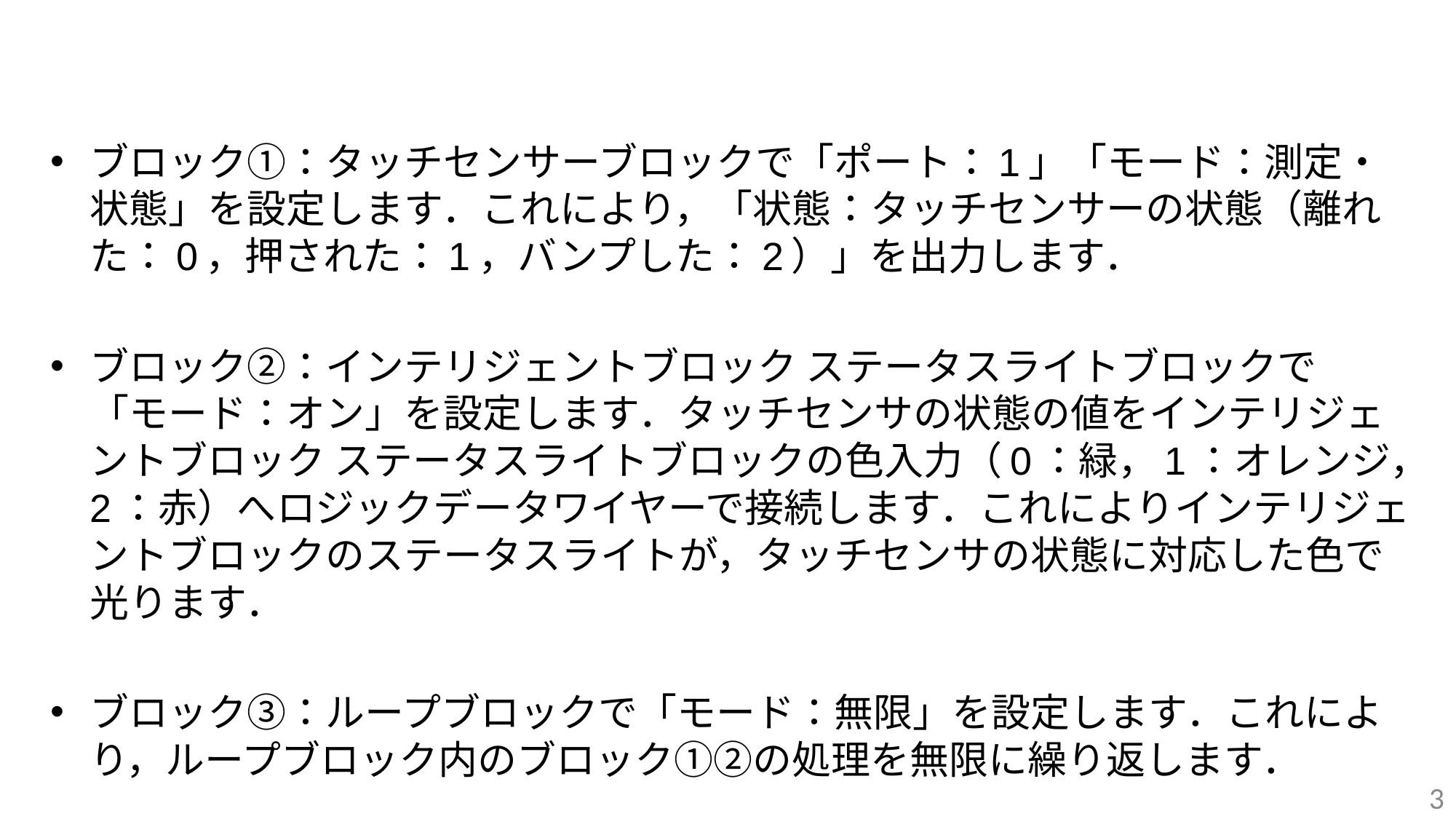

#
ブロック①：タッチセンサーブロックで「ポート：1」「モード：測定・状態」を設定します．これにより，「状態：タッチセンサーの状態（離れた：0，押された：1，バンプした：2）」を出力します．

ブロック②：インテリジェントブロック ステータスライトブロックで「モード：オン」を設定します．タッチセンサの状態の値をインテリジェントブロック ステータスライトブロックの色入力（0：緑，1：オレンジ，2：赤）へロジックデータワイヤーで接続します．これによりインテリジェントブロックのステータスライトが，タッチセンサの状態に対応した色で光ります．

ブロック③：ループブロックで「モード：無限」を設定します．これにより，ループブロック内のブロック①②の処理を無限に繰り返します．
3